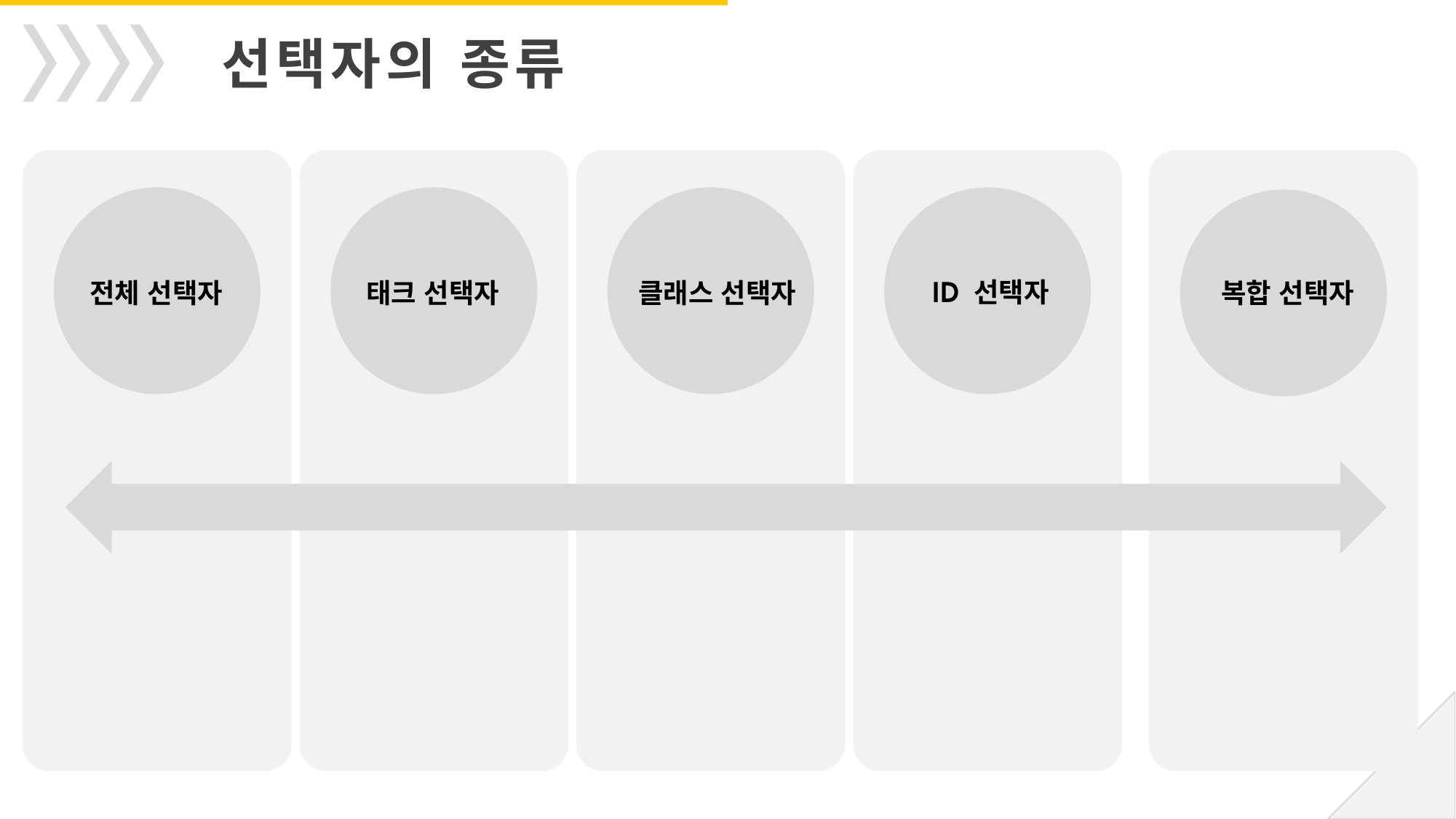

선택자의 종류

ID 선택자
전체 선택자
복합 선택자
태크 선택자
클래스 선택자